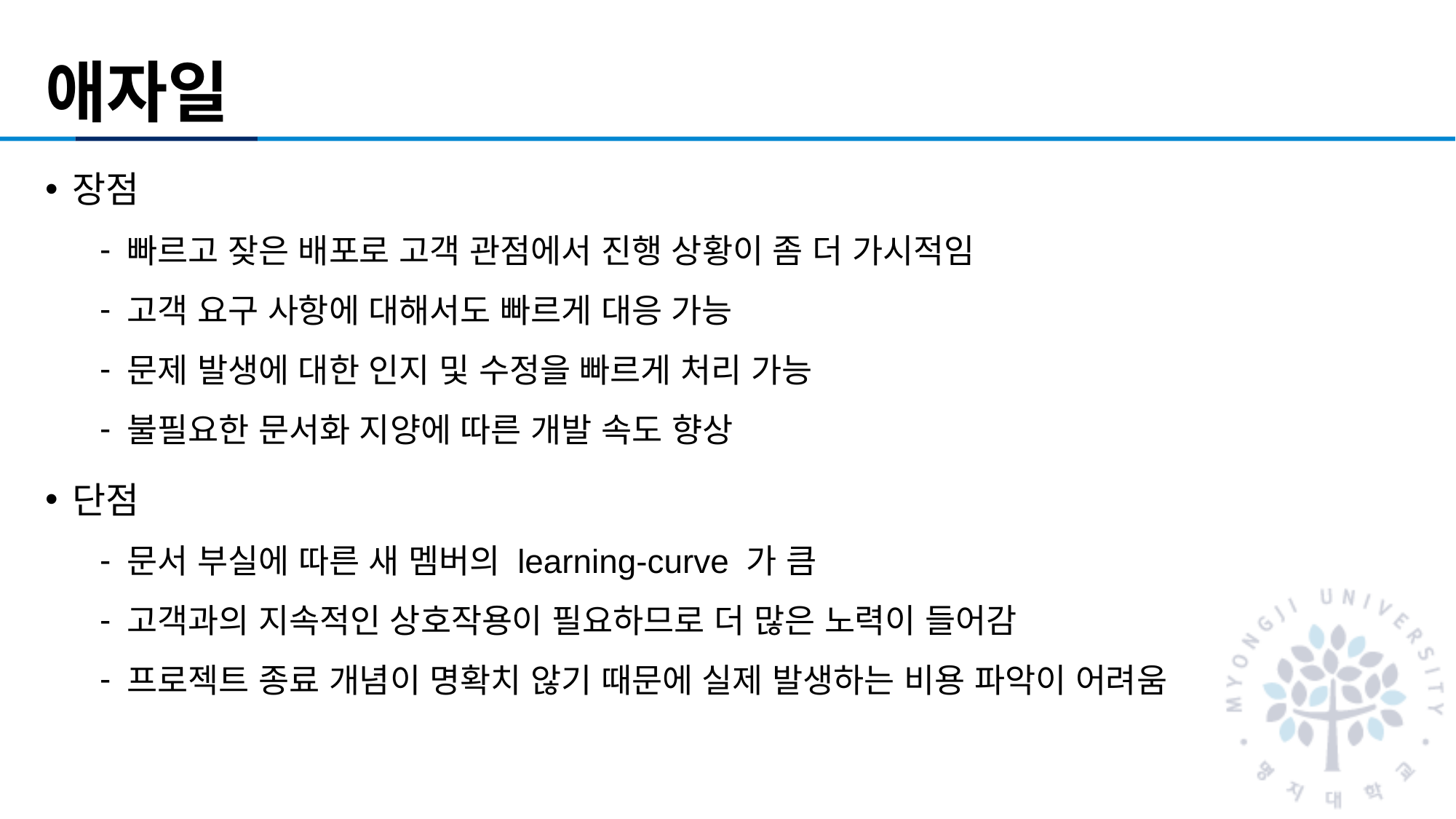

# 애자일
장점
빠르고 잦은 배포로 고객 관점에서 진행 상황이 좀 더 가시적임
고객 요구 사항에 대해서도 빠르게 대응 가능
문제 발생에 대한 인지 및 수정을 빠르게 처리 가능
불필요한 문서화 지양에 따른 개발 속도 향상
단점
문서 부실에 따른 새 멤버의 learning-curve 가 큼
고객과의 지속적인 상호작용이 필요하므로 더 많은 노력이 들어감
프로젝트 종료 개념이 명확치 않기 때문에 실제 발생하는 비용 파악이 어려움